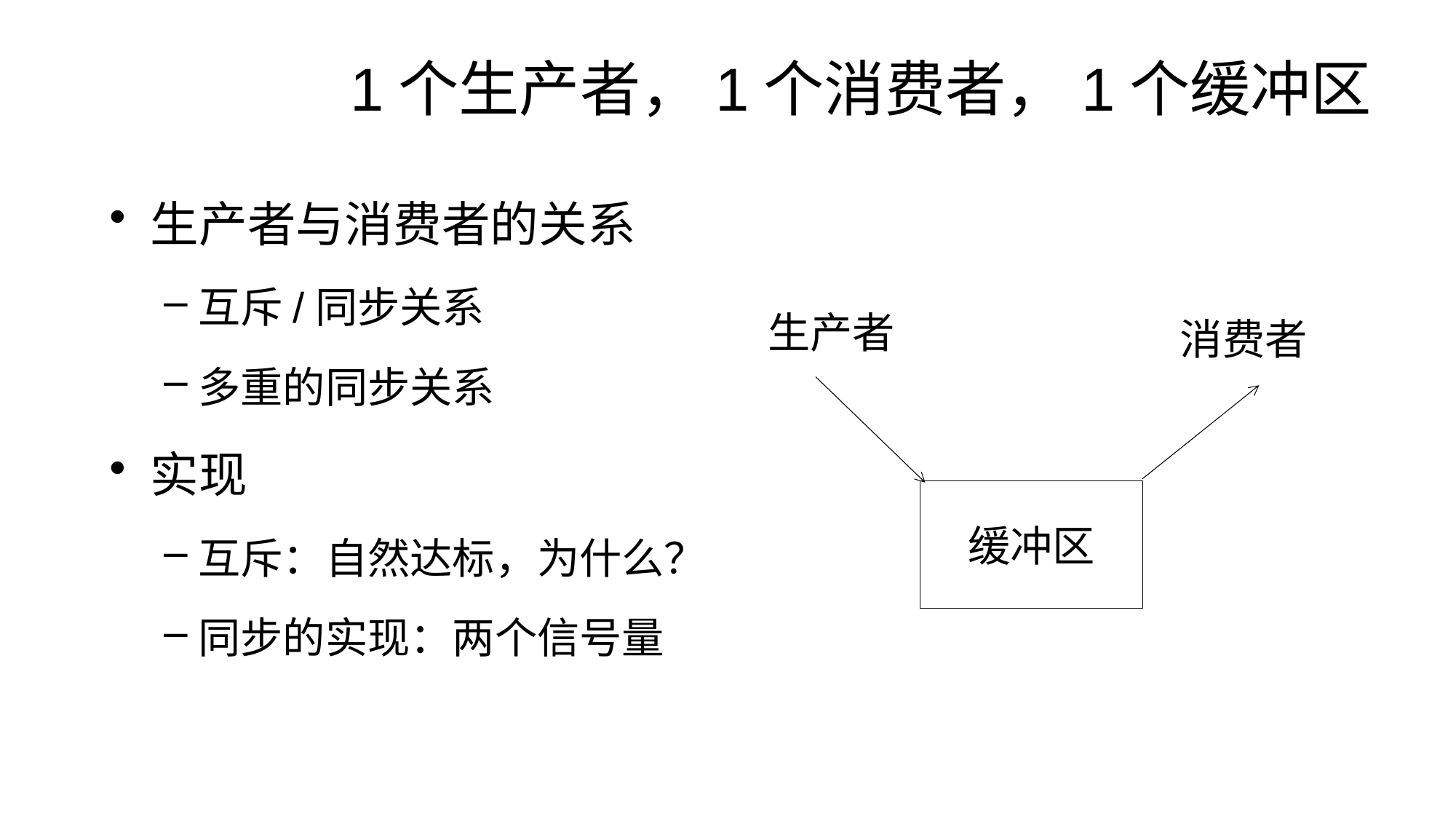

# 1个生产者，1个消费者，1个缓冲区
生产者与消费者的关系
互斥/同步关系
多重的同步关系
实现
互斥：自然达标，为什么？
同步的实现：两个信号量
生产者
消费者
缓冲区